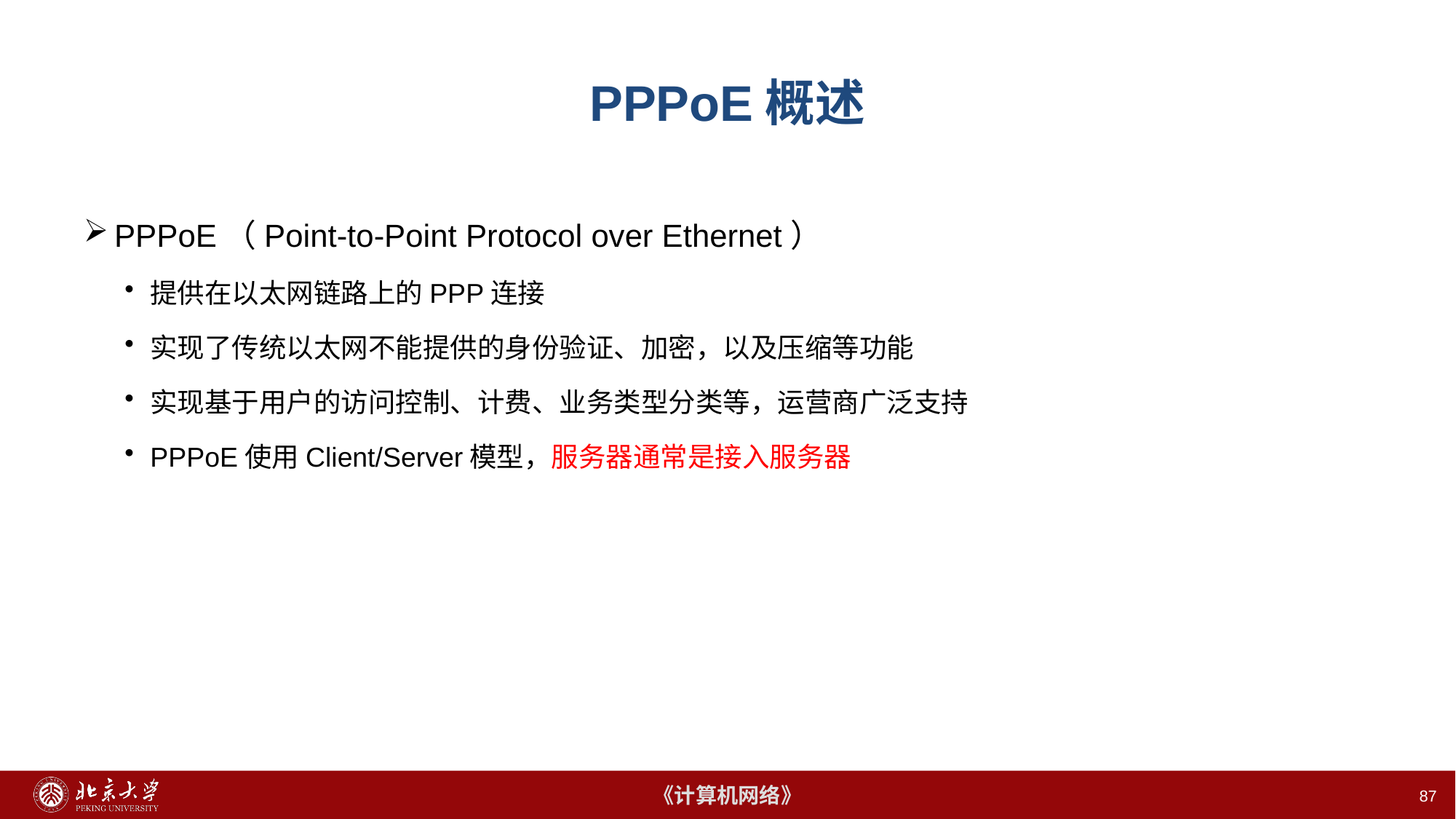

87
# PPPoE概述
PPPoE（Point-to-Point Protocol over Ethernet）
提供在以太网链路上的PPP连接
实现了传统以太网不能提供的身份验证、加密，以及压缩等功能
实现基于用户的访问控制、计费、业务类型分类等，运营商广泛支持
PPPoE使用Client/Server模型，服务器通常是接入服务器